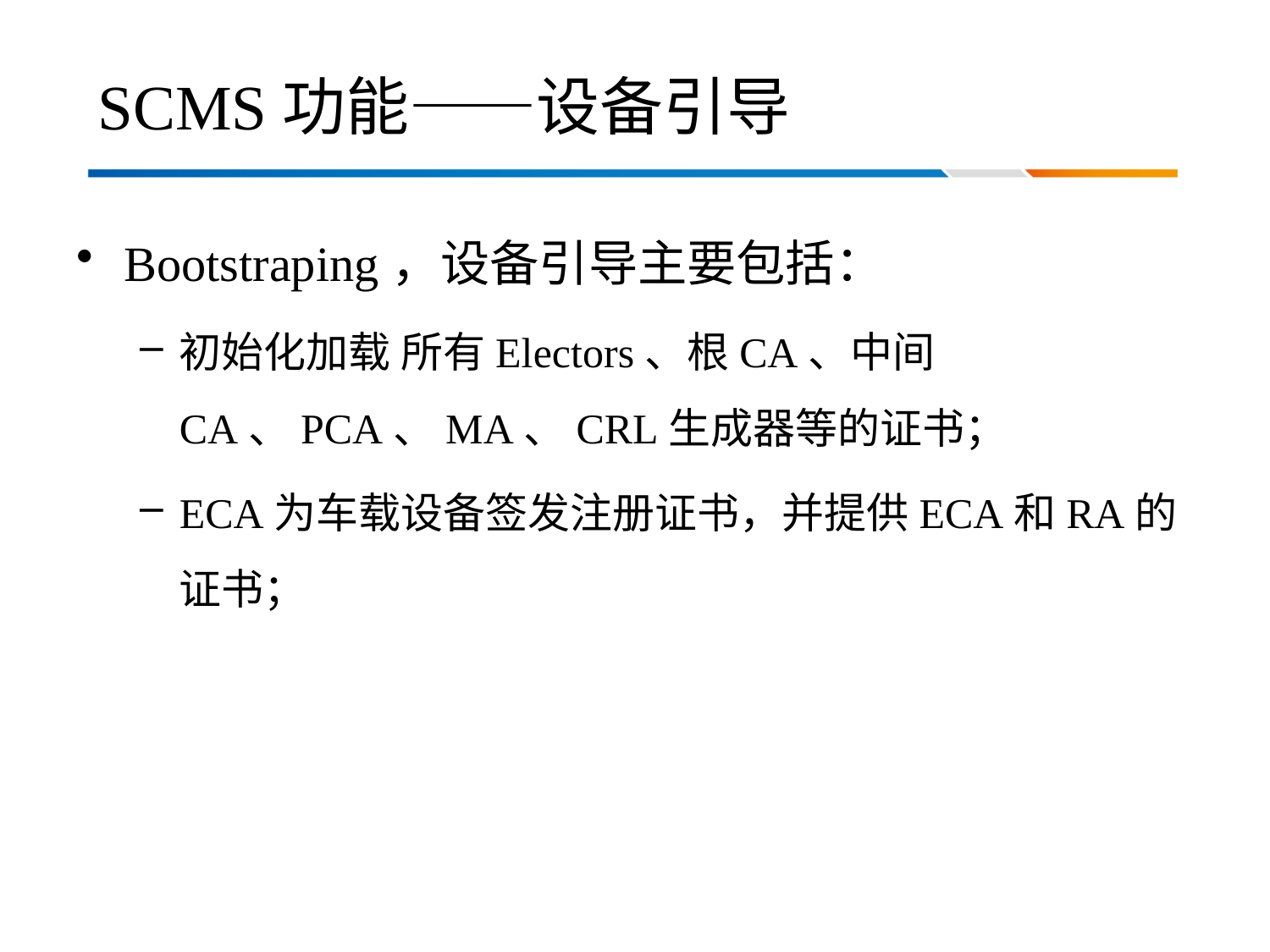

# SCMS功能——设备引导
Bootstraping，设备引导主要包括：
初始化加载 所有Electors、根CA、中间CA、PCA、MA、CRL生成器等的证书；
ECA为车载设备签发注册证书，并提供ECA和RA的证书；